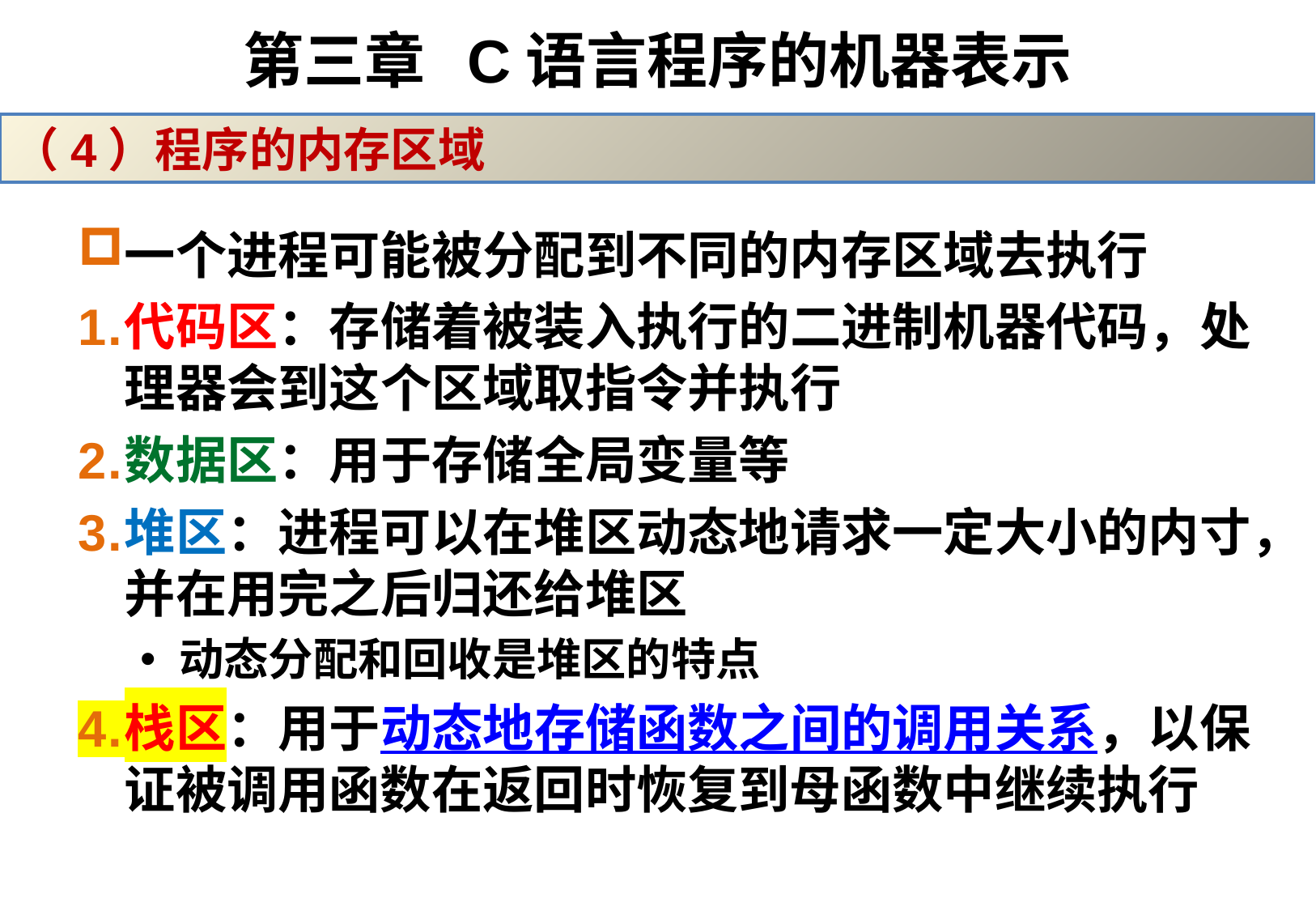

# 第三章  C语言程序的机器表示
（4）程序的内存区域
一个进程可能被分配到不同的内存区域去执行
代码区：存储着被装入执行的二进制机器代码，处理器会到这个区域取指令并执行
数据区：用于存储全局变量等
堆区：进程可以在堆区动态地请求一定大小的内寸，并在用完之后归还给堆区
动态分配和回收是堆区的特点
栈区：用于动态地存储函数之间的调用关系，以保证被调用函数在返回时恢复到母函数中继续执行